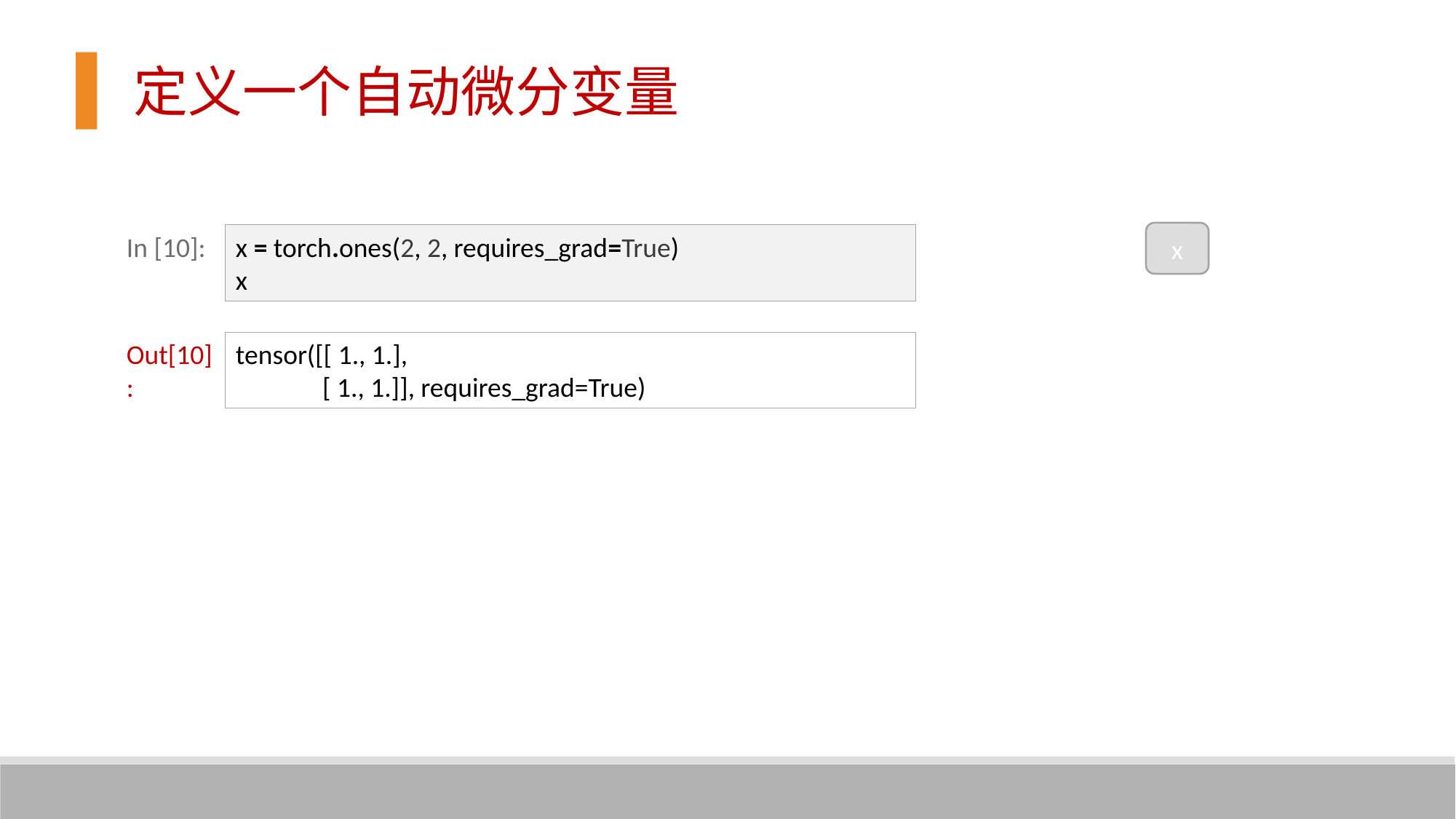

定义一个自动微分变量
x
In [10]:
x = torch.ones(2, 2, requires_grad=True)
x
Out[10]:
tensor([[ 1., 1.],
              [ 1., 1.]], requires_grad=True)